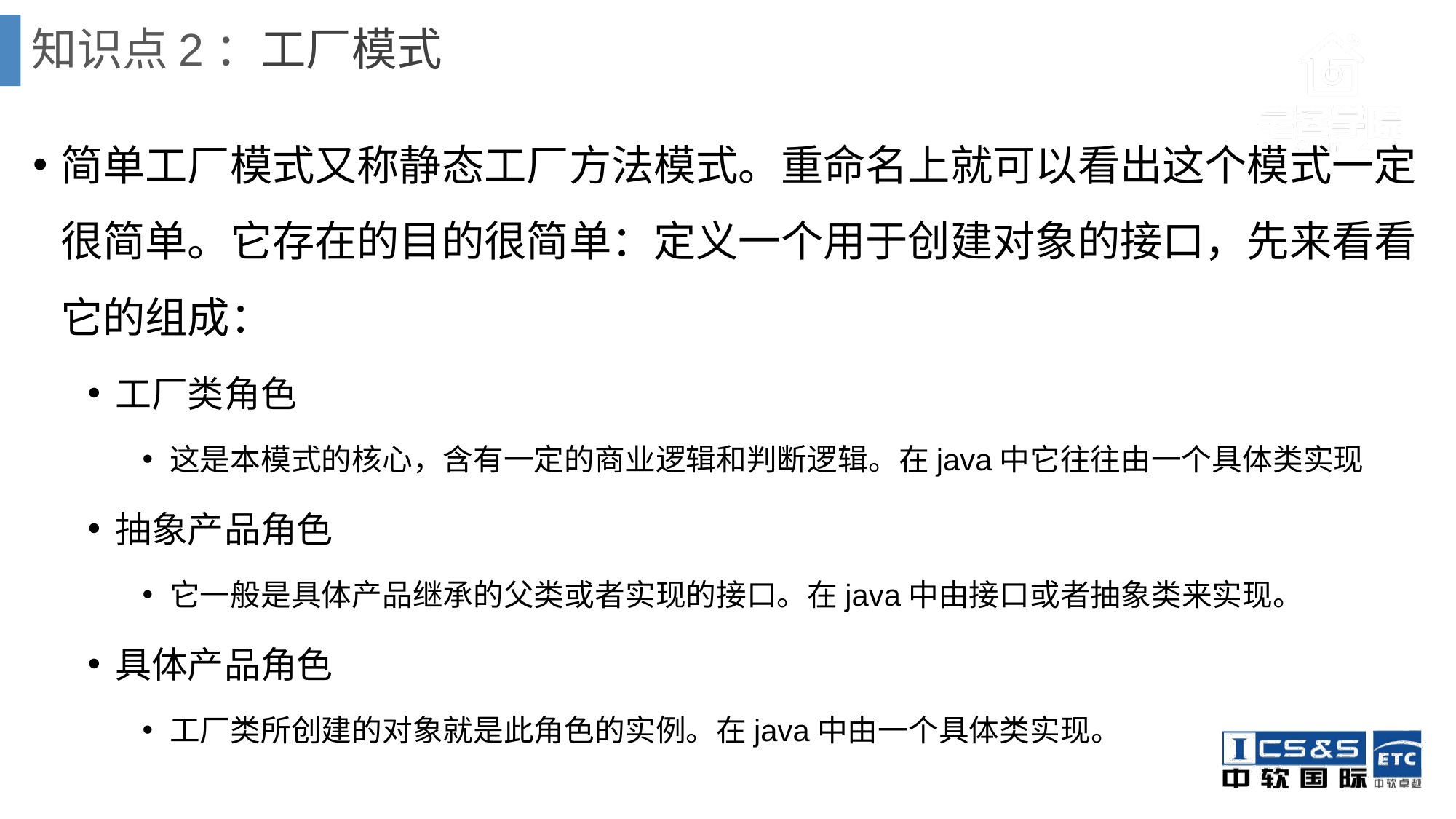

# 知识点2：工厂模式
简单工厂模式又称静态工厂方法模式。重命名上就可以看出这个模式一定很简单。它存在的目的很简单：定义一个用于创建对象的接口，先来看看它的组成：
工厂类角色
这是本模式的核心，含有一定的商业逻辑和判断逻辑。在java中它往往由一个具体类实现
抽象产品角色
它一般是具体产品继承的父类或者实现的接口。在java中由接口或者抽象类来实现。
具体产品角色
工厂类所创建的对象就是此角色的实例。在java中由一个具体类实现。